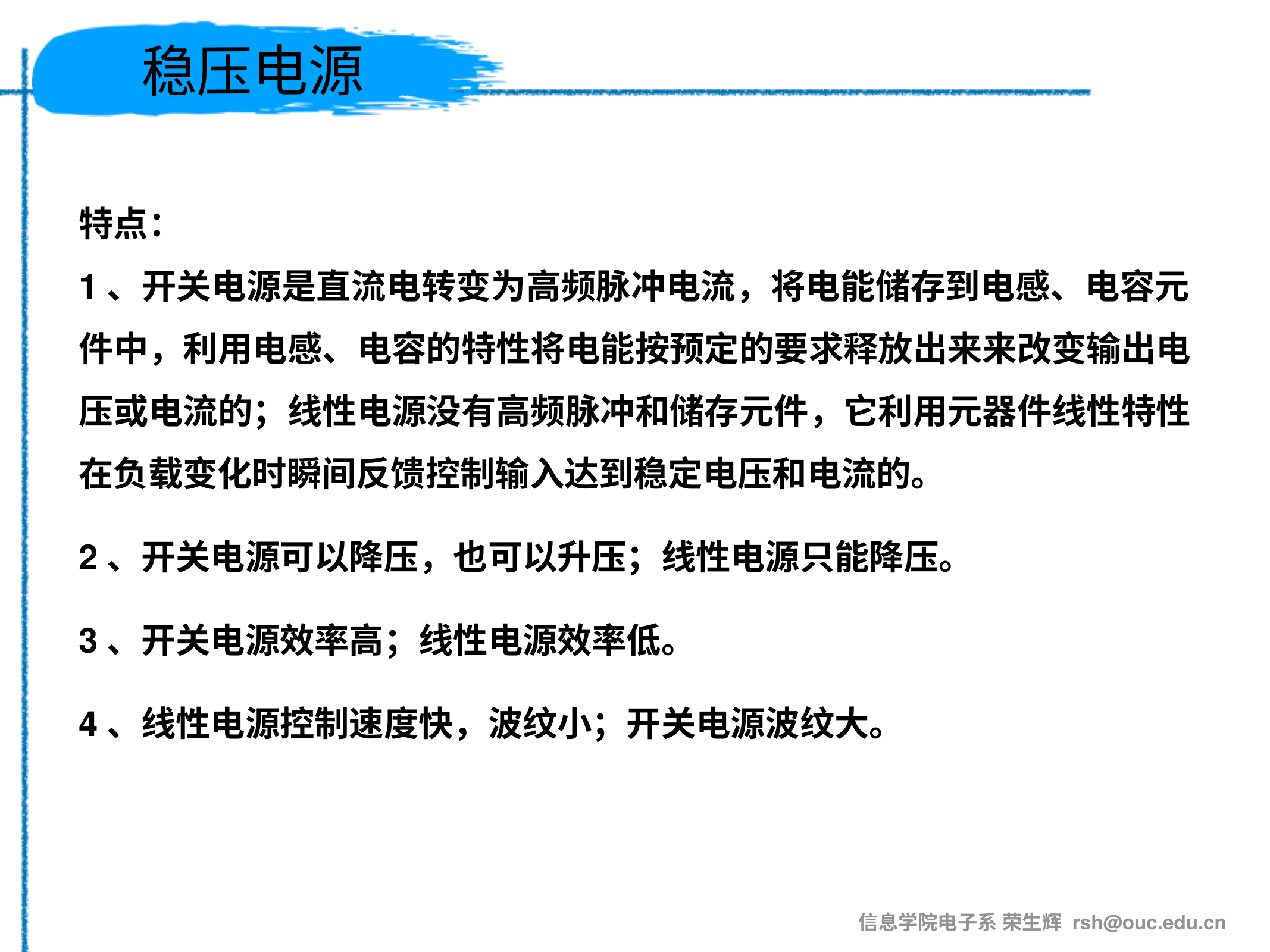

# 稳压电源
特点：
1、开关电源是直流电转变为高频脉冲电流，将电能储存到电感、电容元件中，利用电感、电容的特性将电能按预定的要求释放出来来改变输出电压或电流的；线性电源没有高频脉冲和储存元件，它利用元器件线性特性在负载变化时瞬间反馈控制输入达到稳定电压和电流的。
2、开关电源可以降压，也可以升压；线性电源只能降压。
3、开关电源效率高；线性电源效率低。
4、线性电源控制速度快，波纹小；开关电源波纹大。